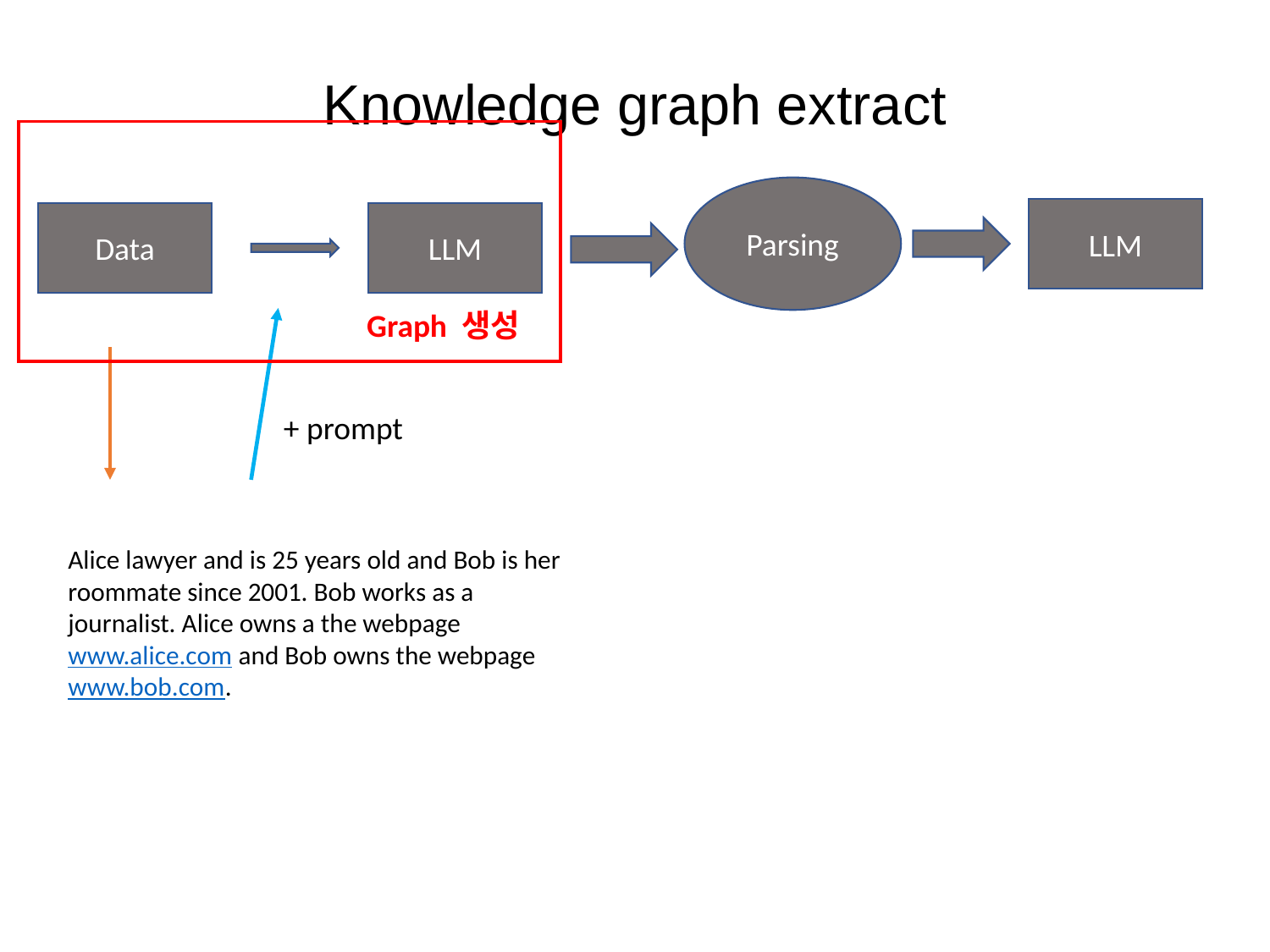

Knowledge graph extract

Parsing
LLM
Data
LLM

Graph 생성
+ prompt
Alice lawyer and is 25 years old and Bob is her roommate since 2001. Bob works as a journalist. Alice owns a the webpage www.alice.com and Bob owns the webpage www.bob.com.